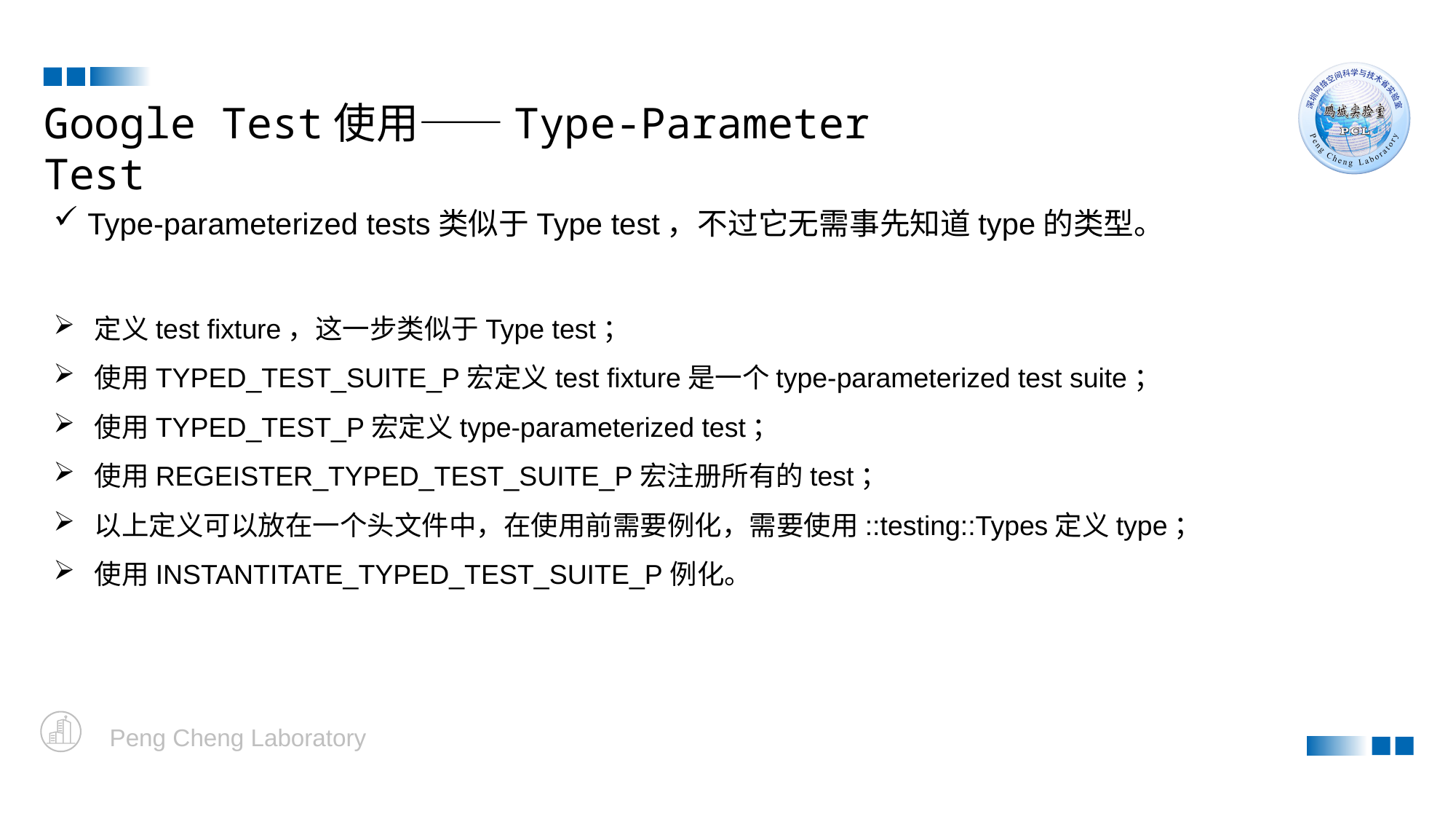

Google Test使用——Type-Parameter Test
Type-parameterized tests类似于Type test，不过它无需事先知道type的类型。

定义test fixture，这一步类似于Type test；
使用TYPED_TEST_SUITE_P宏定义test fixture是一个type-parameterized test suite；
使用TYPED_TEST_P宏定义type-parameterized test；
使用REGEISTER_TYPED_TEST_SUITE_P宏注册所有的test；
以上定义可以放在一个头文件中，在使用前需要例化，需要使用::testing::Types定义type；
使用INSTANTITATE_TYPED_TEST_SUITE_P例化。